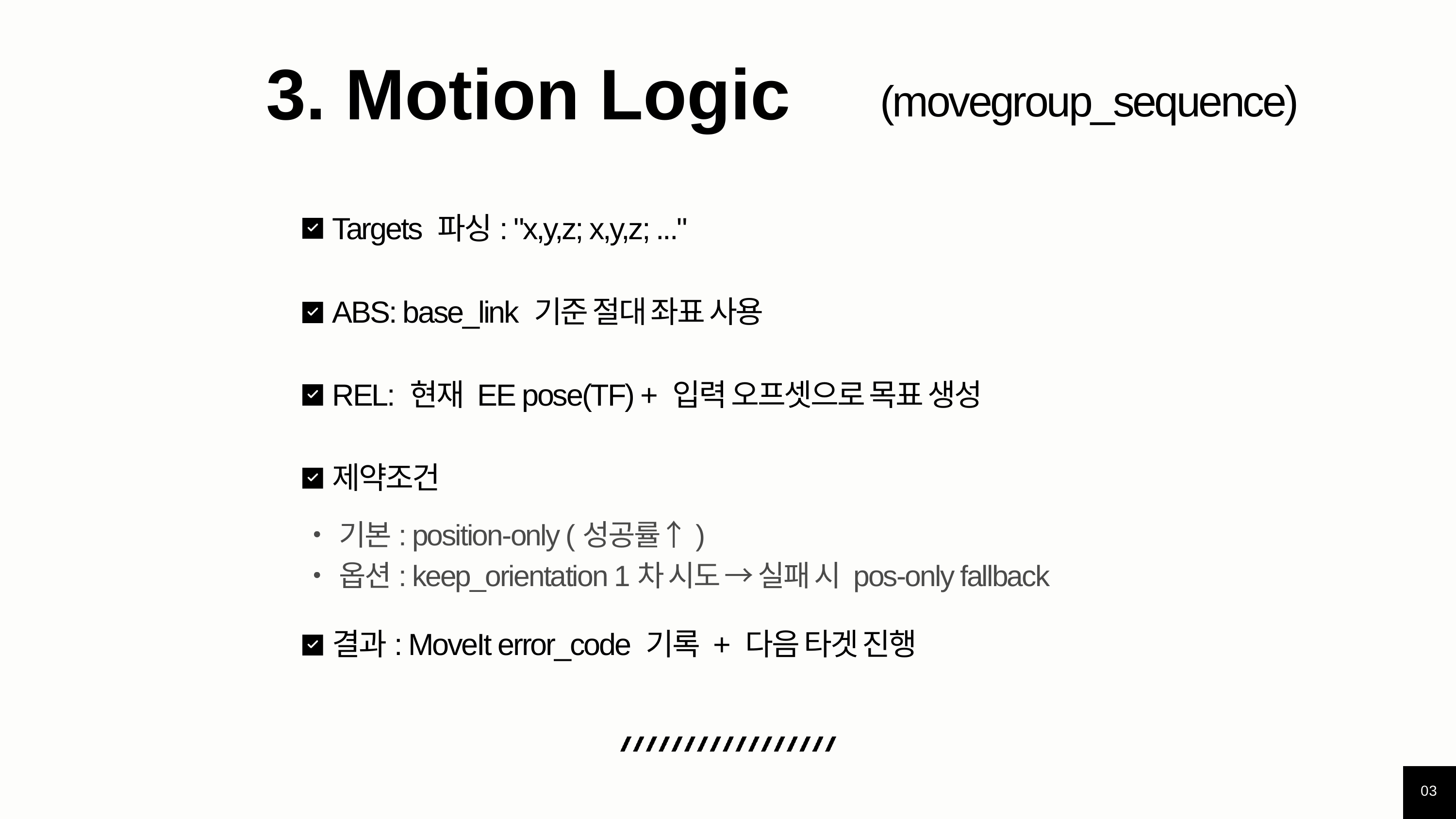

(movegroup_sequence)
3. Motion Logic
Targets 파싱: "x,y,z; x,y,z; ..."

ABS: base_link 기준 절대 좌표 사용

REL: 현재 EE pose(TF) + 입력 오프셋으로 목표 생성

제약조건

•기본: position-only (성공률↑)
•옵션: keep_orientation 1차 시도 → 실패 시 pos-only fallback

결과: MoveIt error_code 기록 + 다음 타겟 진행

03